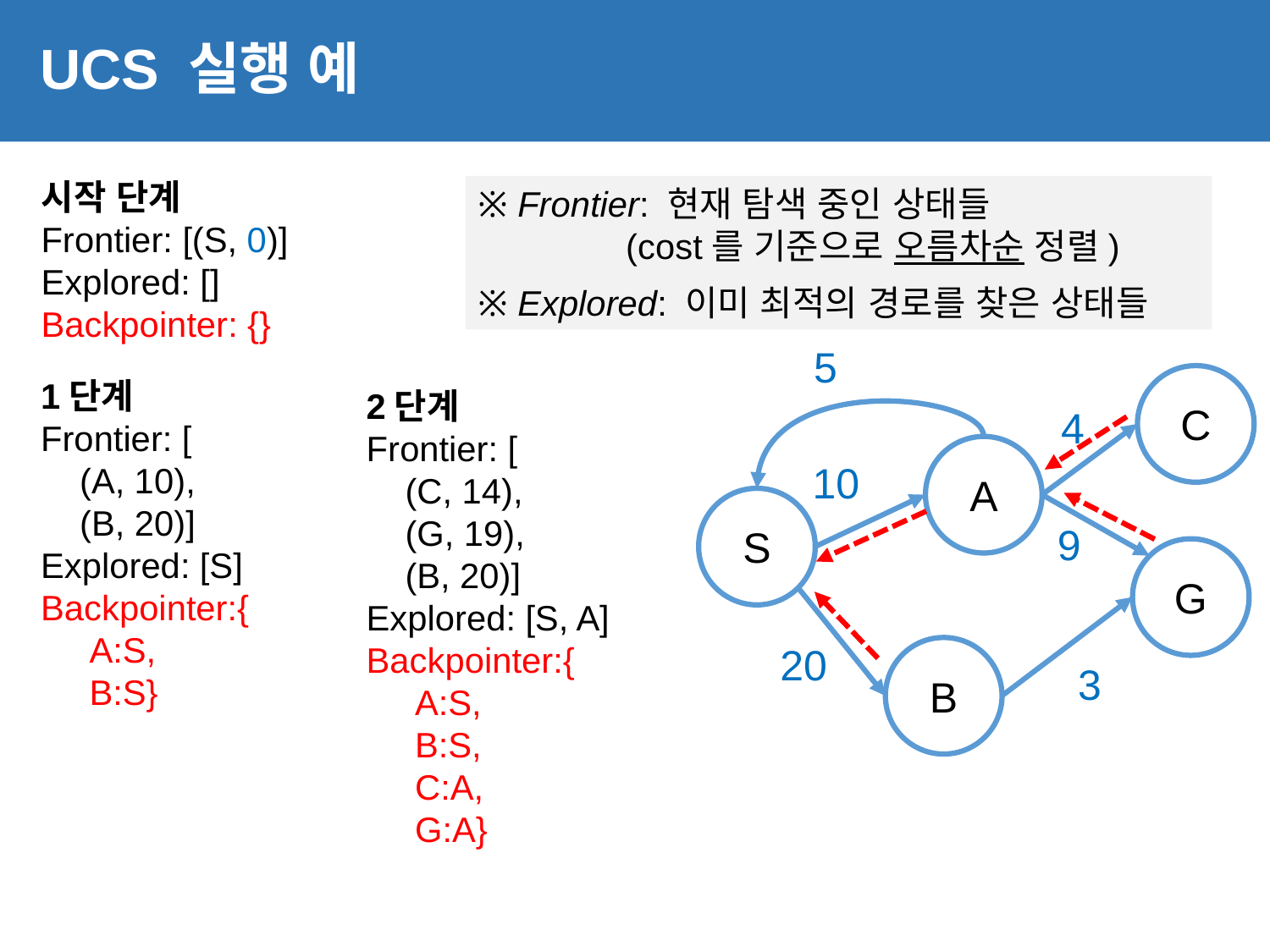

# UCS 실행 예
26
시작 단계
Frontier: [(S, 0)]
Explored: []
Backpointer: {}
※ Frontier: 현재 탐색 중인 상태들
              (cost를 기준으로 오름차순 정렬)
※ Explored: 이미 최적의 경로를 찾은 상태들
5
C
1단계
Frontier: [
    (A, 10),
    (B, 20)]
Explored: [S]
Backpointer:{
     A:S,
     B:S}
2단계
Frontier: [
    (C, 14),
    (G, 19),
    (B, 20)]
Explored: [S, A]
Backpointer:{
     A:S,
     B:S,
     C:A,
     G:A}
4
A
10
S
9
G
20
B
3